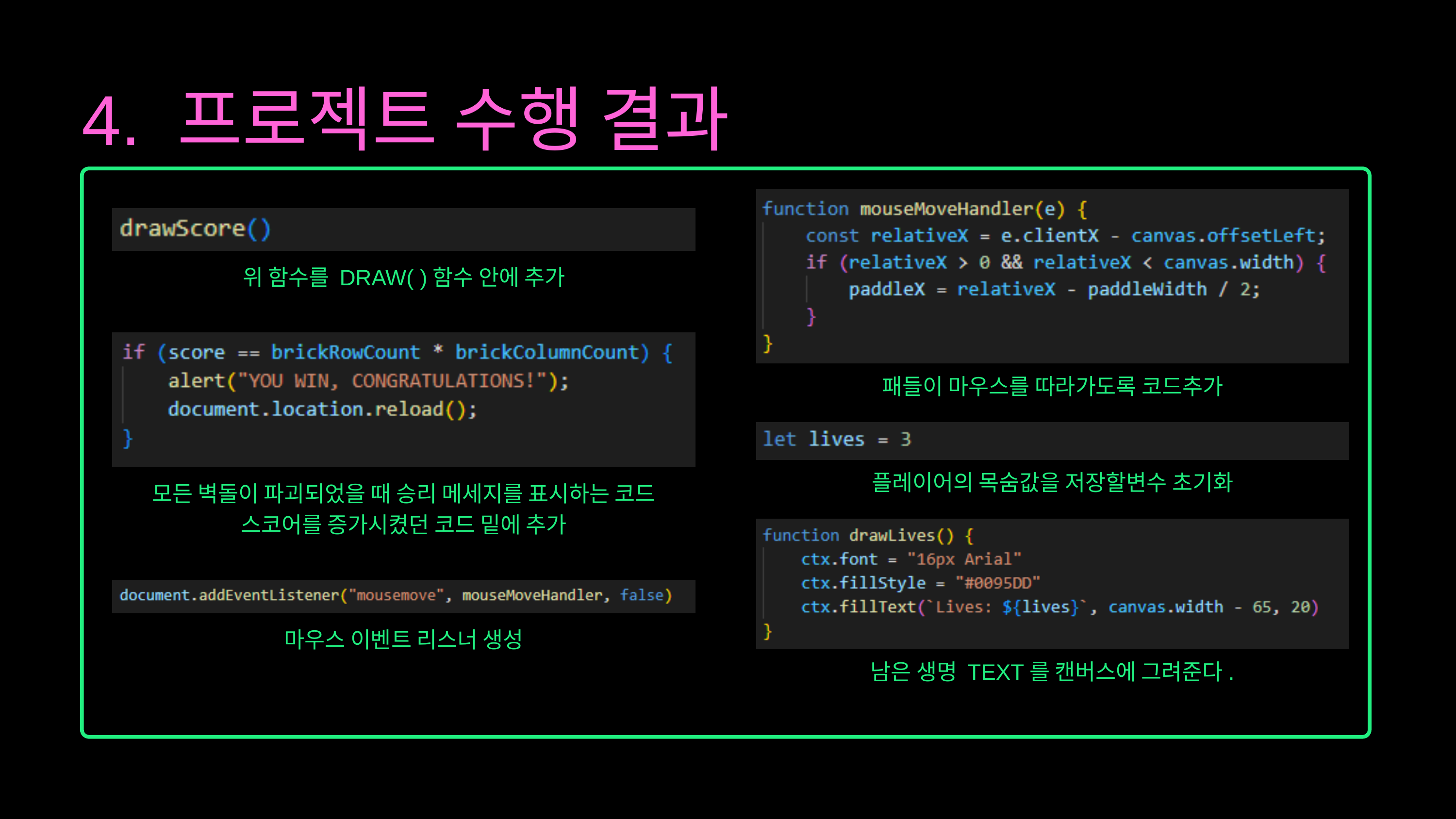

4. 프로젝트 수행 결과

위 함수를 DRAW( )함수 안에 추가

패들이 마우스를 따라가도록 코드추가

플레이어의 목숨값을 저장할변수 초기화
모든 벽돌이 파괴되었을 때 승리 메세지를 표시하는 코드
스코어를 증가시켰던 코드 밑에 추가

마우스 이벤트 리스너 생성
남은 생명 TEXT를 캔버스에 그려준다.